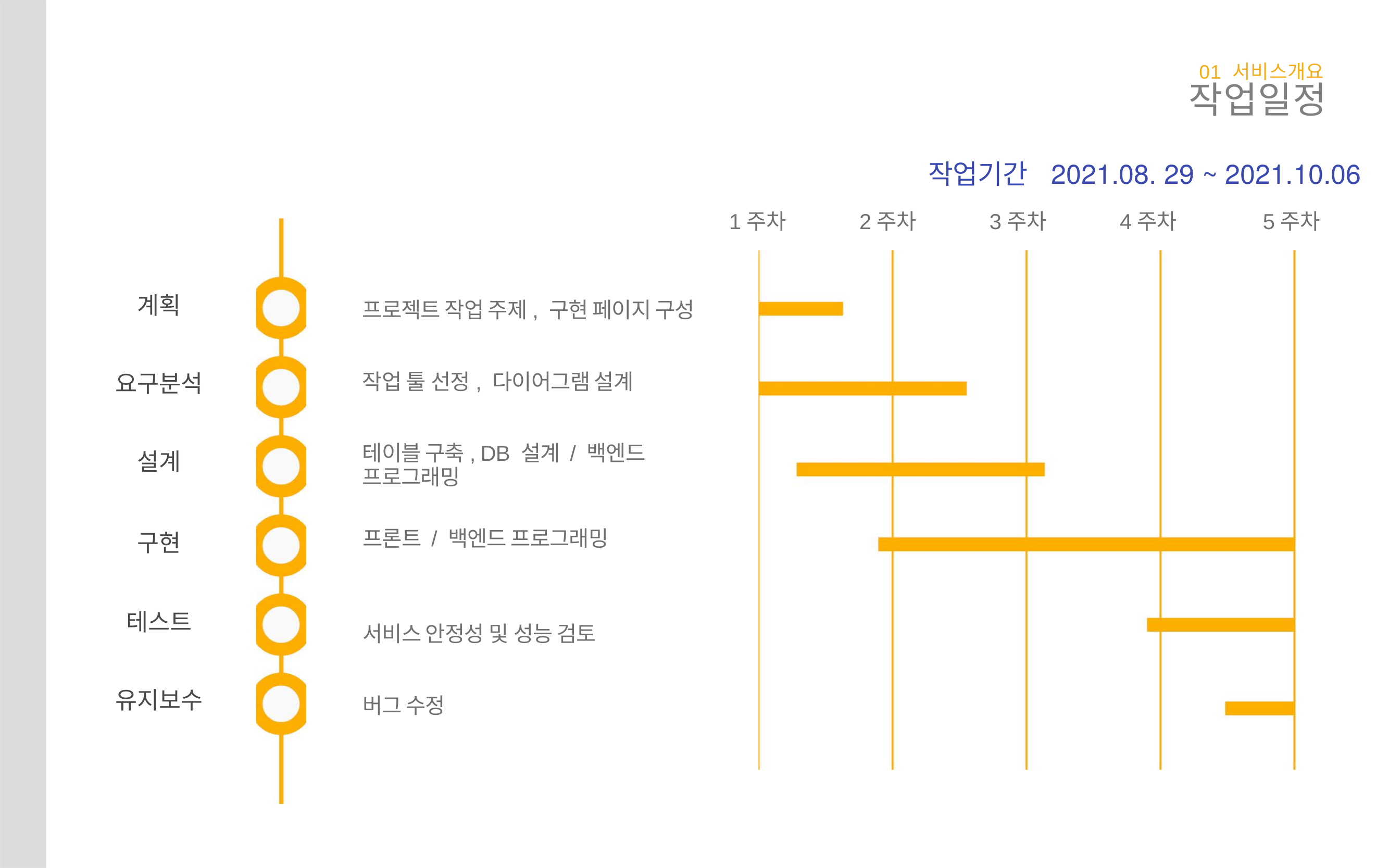

01 서비스개요
작업일정
작업기간 2021.08. 29 ~ 2021.10.06
1주차
2주차
3주차
4주차
5주차

계획
요구분석
설계
프로젝트 작업 주제, 구현 페이지 구성

작업 툴 선정, 다이어그램 설계

테이블 구축, DB 설계 / 백엔드 프로그래밍
프론트 / 백엔드 프로그래밍

서비스 안정성 및 성능 검토

버그 수정
구현
테스트
유지보수